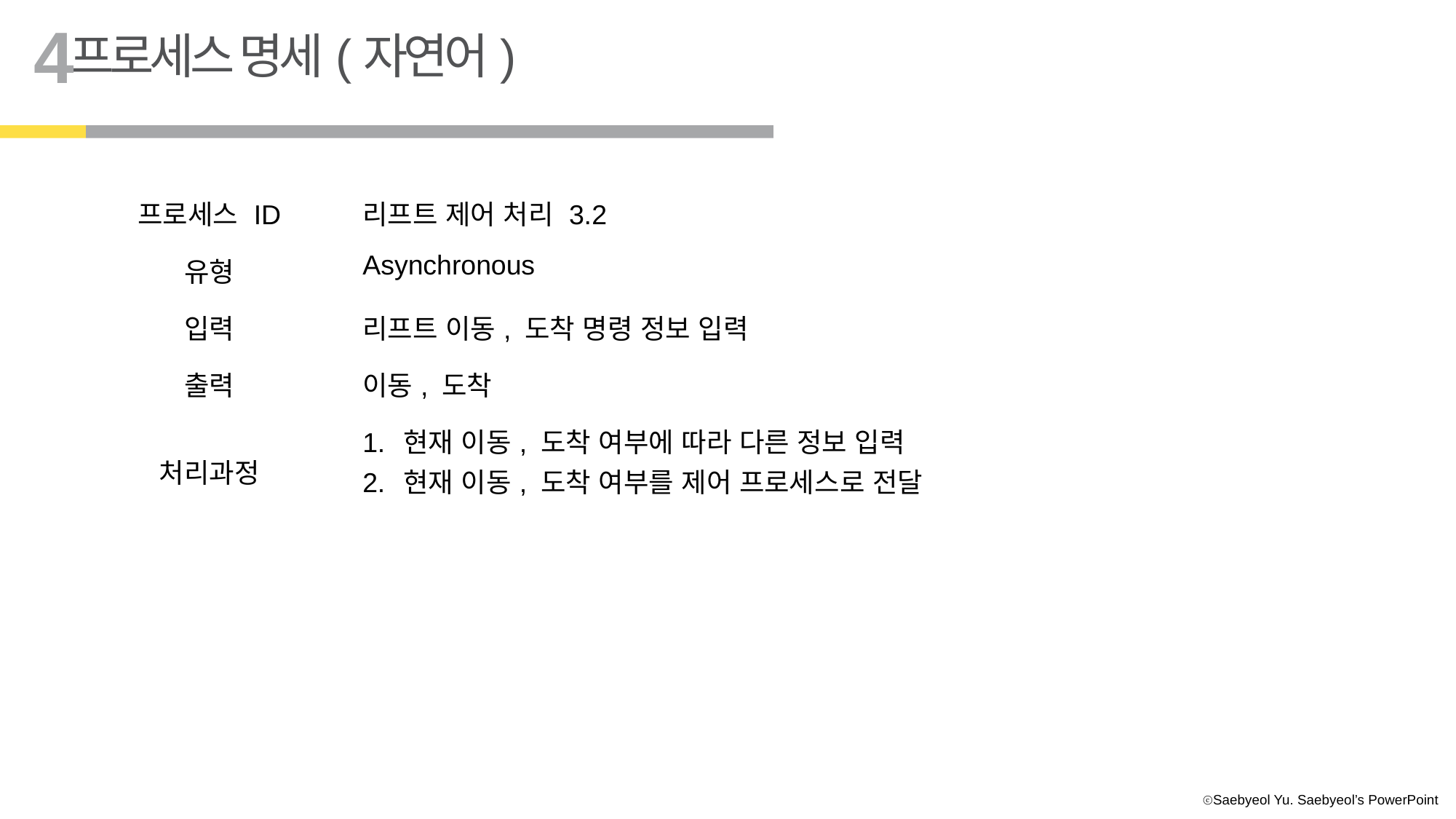

4
프로세스 명세(자연어)

| 프로세스 ID | 리프트 제어 처리 3.2 |
| --- | --- |
| 유형 | Asynchronous |
| 입력 | 리프트 이동, 도착 명령 정보 입력 |
| 출력 | 이동, 도착 |
| 처리과정 | 현재 이동, 도착 여부에 따라 다른 정보 입력 현재 이동, 도착 여부를 제어 프로세스로 전달 |